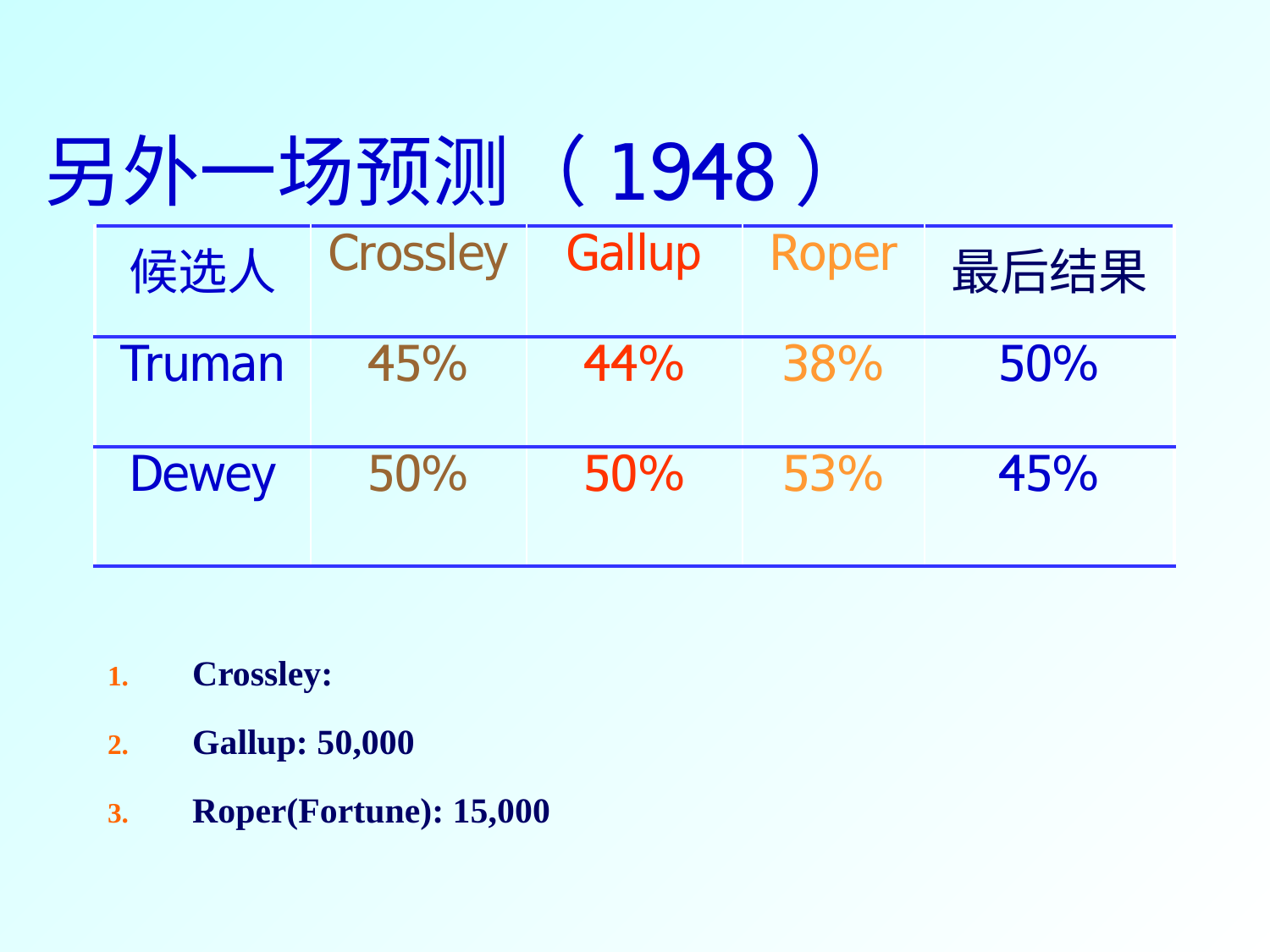

# 另外一场预测（1948）
| 候选人 | Crossley | Gallup | Roper | 最后结果 |
| --- | --- | --- | --- | --- |
| Truman | 45% | 44% | 38% | 50% |
| Dewey | 50% | 50% | 53% | 45% |
Crossley:
Gallup: 50,000
Roper(Fortune): 15,000